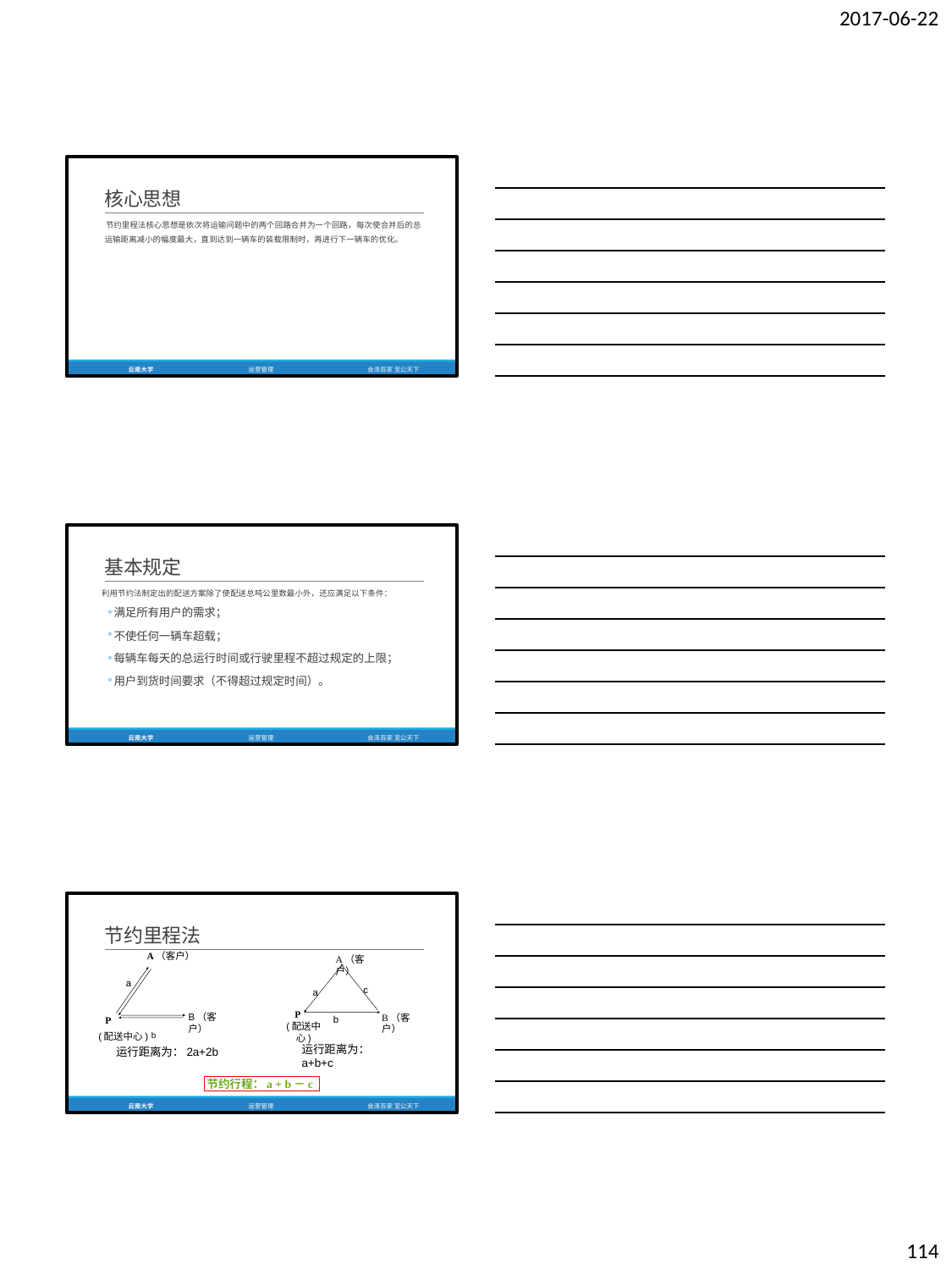

2017-06-22

核心思想
节约里程法核心思想是依次将运输问题中的两个回路合并为一个回路，每次使合并后的总 运输距离减小的幅度最大，直到达到一辆车的装载限制时，再进行下一辆车的优化。

云南大学
运营管理
会泽百家 至公天下

基本规定
利用节约法制定出的配送方案除了使配送总吨公里数最小外，还应满足以下条件：

满足所有用户的需求；
不使任何一辆车超载；
每辆车每天的总运行时间或行驶里程不超过规定的上限；
用户到货时间要求（不得超过规定时间）。

云南大学
运营管理
会泽百家 至公天下

节约里程法
A（客户）

A（客户）

a
c
a

P
(配送中心)
B（客户）
B（客户）

b
P
(配送中心) b

运行距离为：a+b+c
运行距离为：2a+2b

节约行程：a + b－c

云南大学
运营管理
会泽百家 至公天下

114